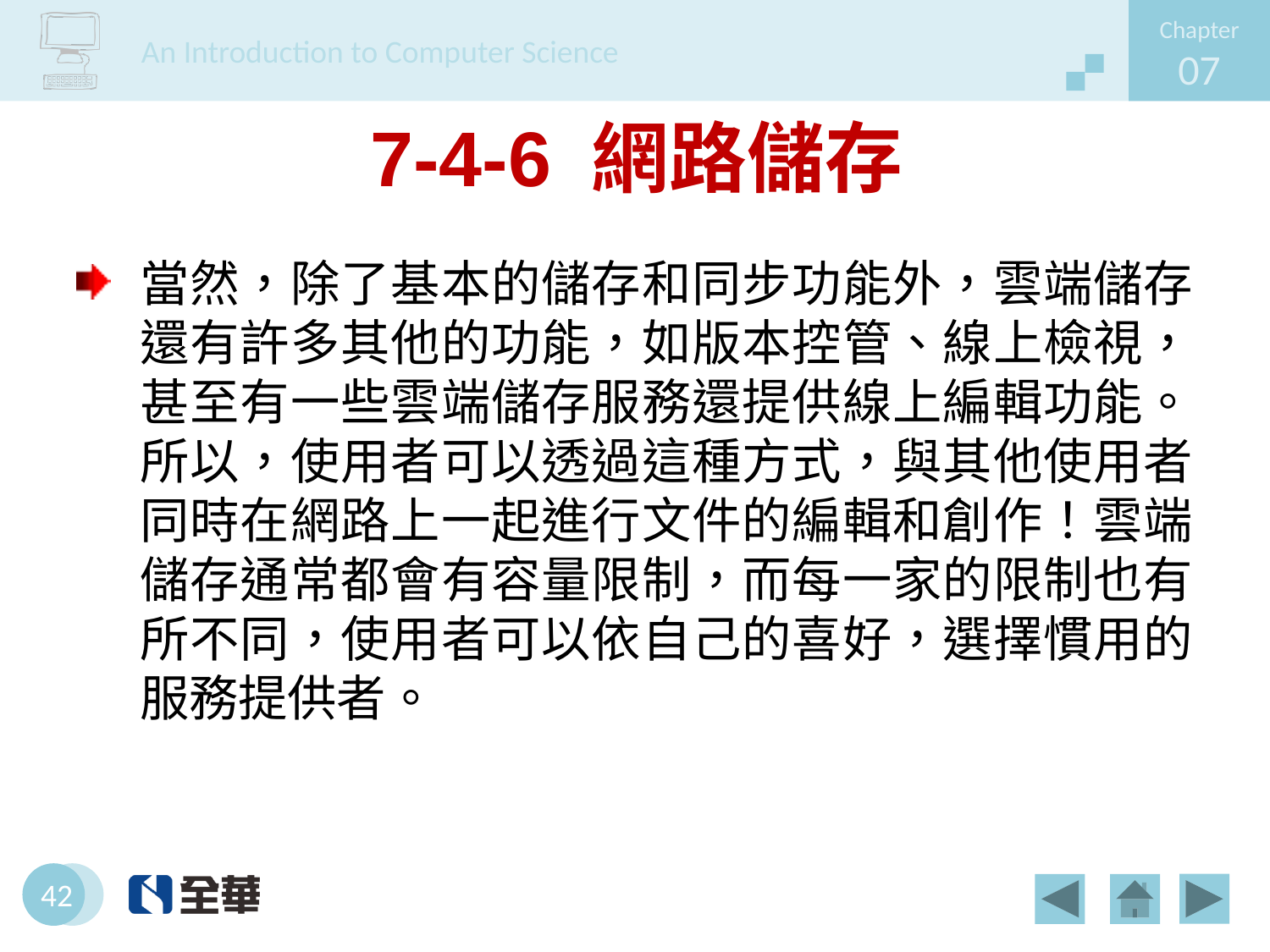

# 7-4-6 網路儲存
當然，除了基本的儲存和同步功能外，雲端儲存還有許多其他的功能，如版本控管、線上檢視，甚至有一些雲端儲存服務還提供線上編輯功能。所以，使用者可以透過這種方式，與其他使用者同時在網路上一起進行文件的編輯和創作！雲端儲存通常都會有容量限制，而每一家的限制也有所不同，使用者可以依自己的喜好，選擇慣用的服務提供者。